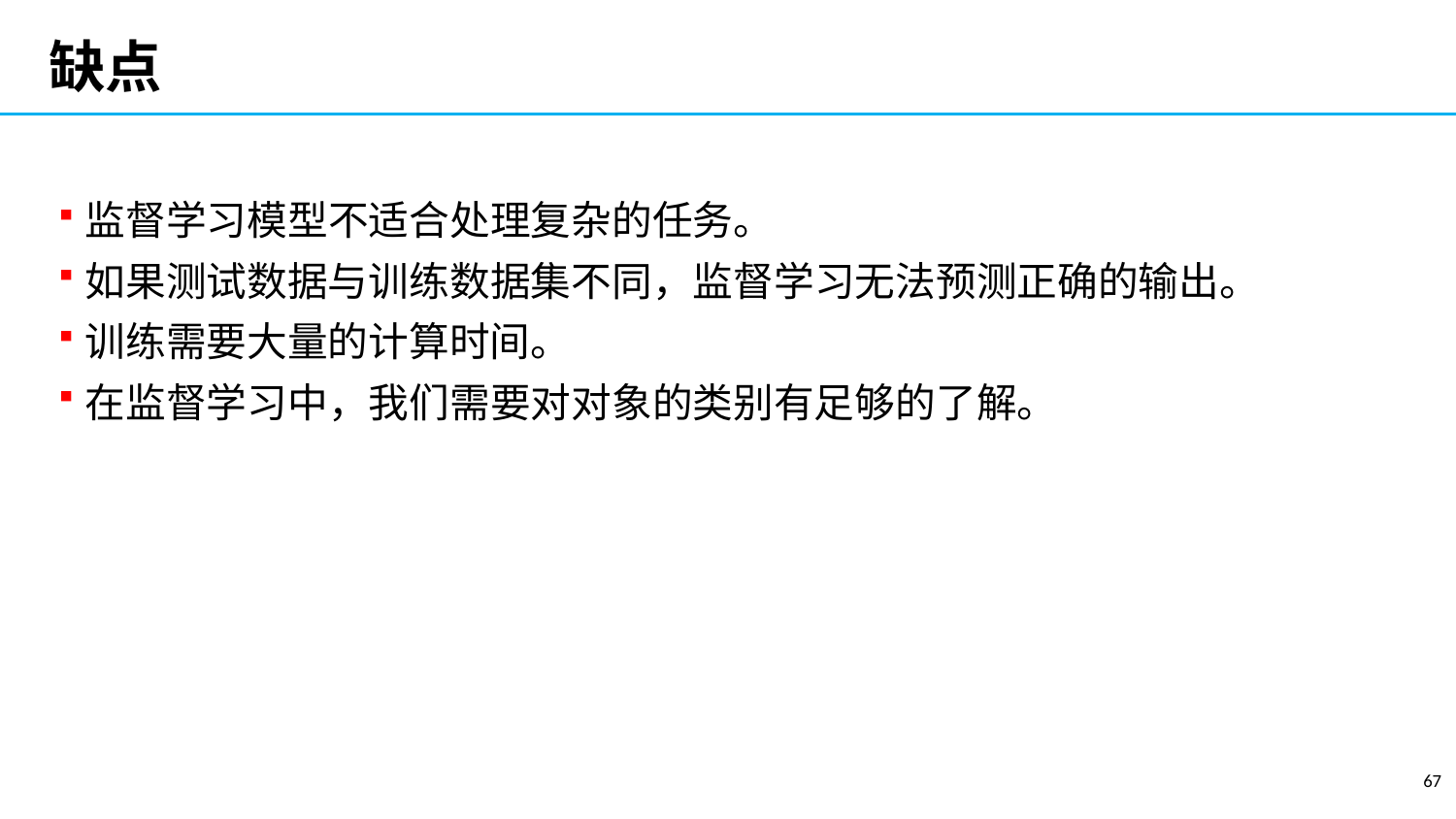

# 缺点

监督学习模型不适合处理复杂的任务。
如果测试数据与训练数据集不同，监督学习无法预测正确的输出。
训练需要大量的计算时间。
在监督学习中，我们需要对对象的类别有足够的了解。

67